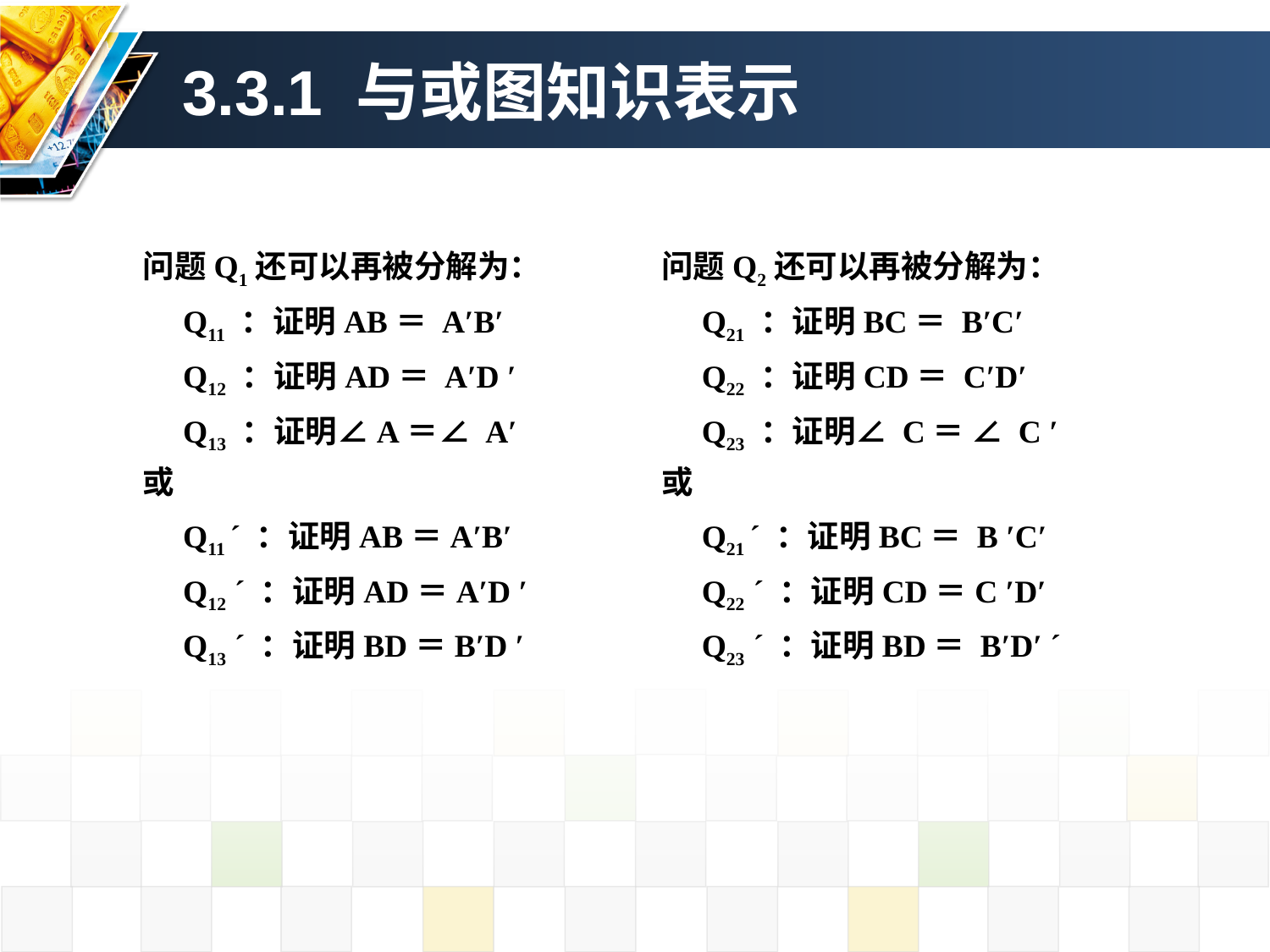

3.3.1 与或图知识表示
问题Q1还可以再被分解为：
     Q11 ：证明AB＝ A′B′
     Q12 ：证明AD＝ A′D ′
     Q13 ：证明∠A＝∠ A′
或
     Q11 ´ ：证明AB＝A′B′
     Q12 ´ ：证明AD＝A′D ′
     Q13 ´ ：证明BD＝B′D ′

问题Q2还可以再被分解为：
     Q21 ：证明BC＝ B′C′
     Q22 ：证明CD＝ C′D′
     Q23 ：证明∠ C＝ ∠ C ′
或
     Q21 ´ ：证明BC＝ B ′C′
     Q22 ´ ：证明CD＝C ′D′
     Q23 ´ ：证明BD＝ B′D′ ´